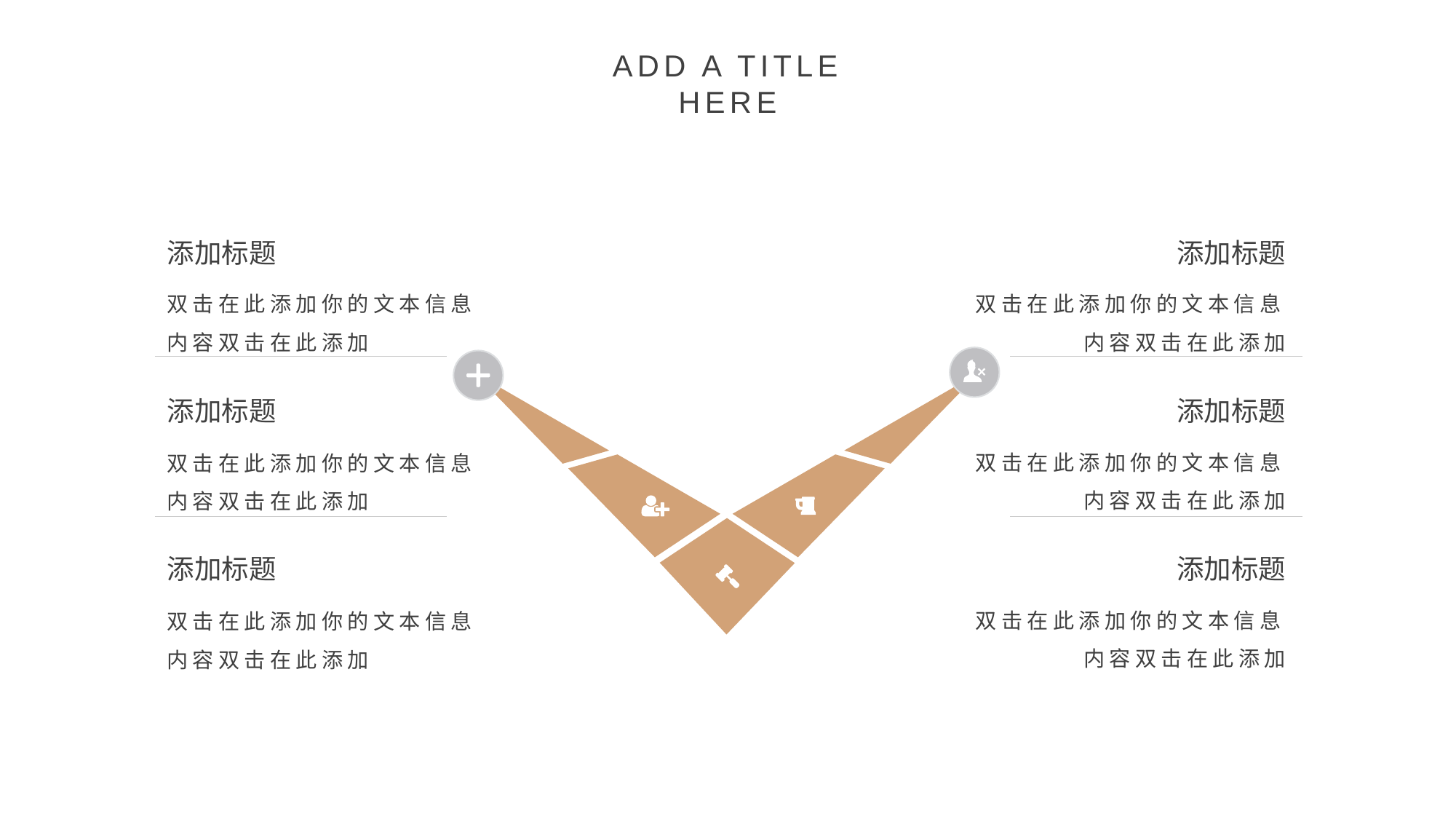

添加标题
双击在此添加你的文本信息内容双击在此添加
添加标题
双击在此添加你的文本信息内容双击在此添加
添加标题
双击在此添加你的文本信息内容双击在此添加
添加标题
双击在此添加你的文本信息内容双击在此添加
添加标题
双击在此添加你的文本信息内容双击在此添加
添加标题
双击在此添加你的文本信息内容双击在此添加